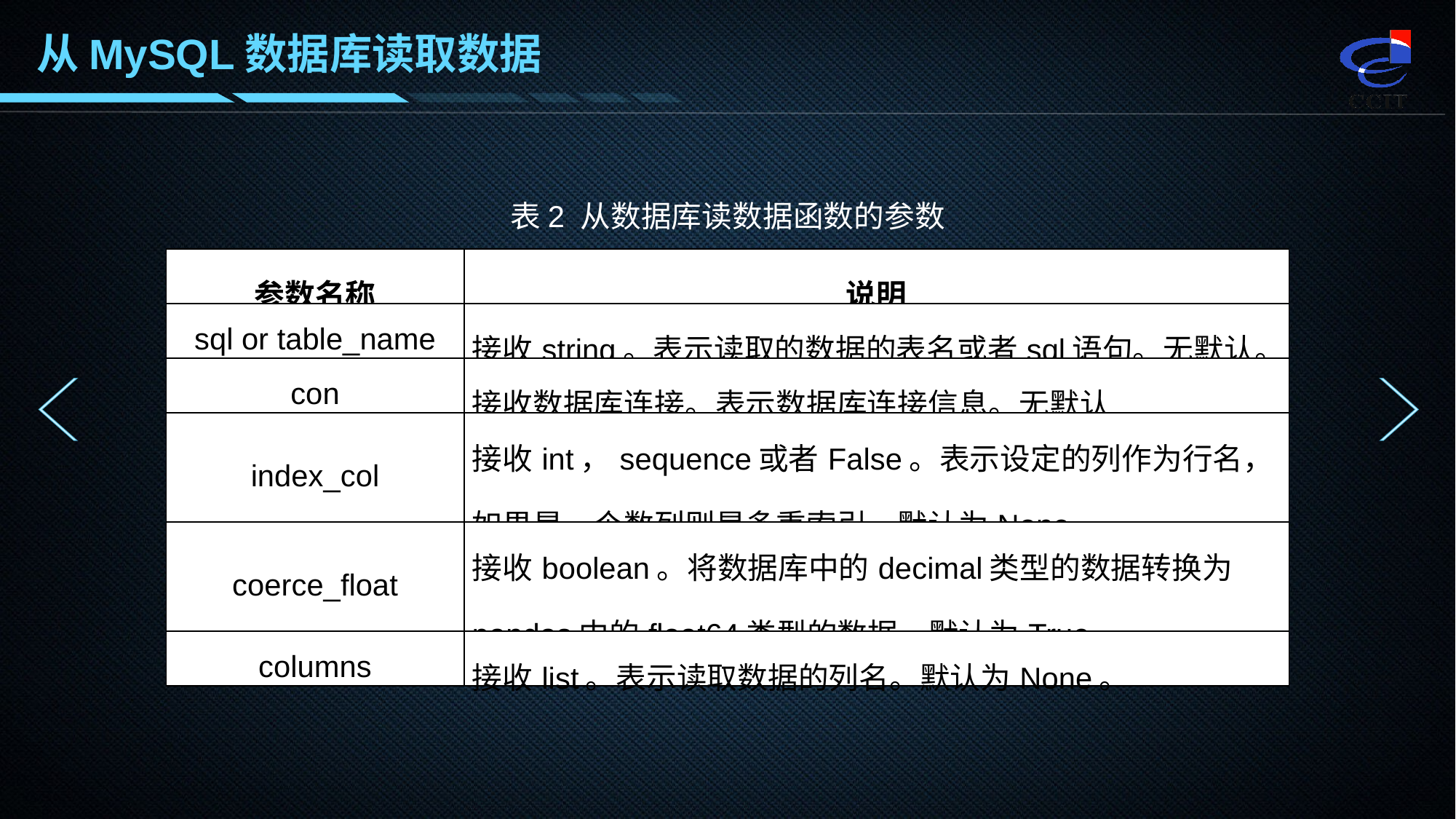

从MySQL数据库读取数据
表2 从数据库读数据函数的参数
| 参数名称 | 说明 |
| --- | --- |
| sql or table\_name | 接收string。表示读取的数据的表名或者sql语句。无默认。 |
| con | 接收数据库连接。表示数据库连接信息。无默认 |
| index\_col | 接收int，sequence或者False。表示设定的列作为行名，如果是一个数列则是多重索引。默认为None。 |
| coerce\_float | 接收boolean。将数据库中的decimal类型的数据转换为pandas中的float64类型的数据。默认为True。 |
| columns | 接收list。表示读取数据的列名。默认为None。 |